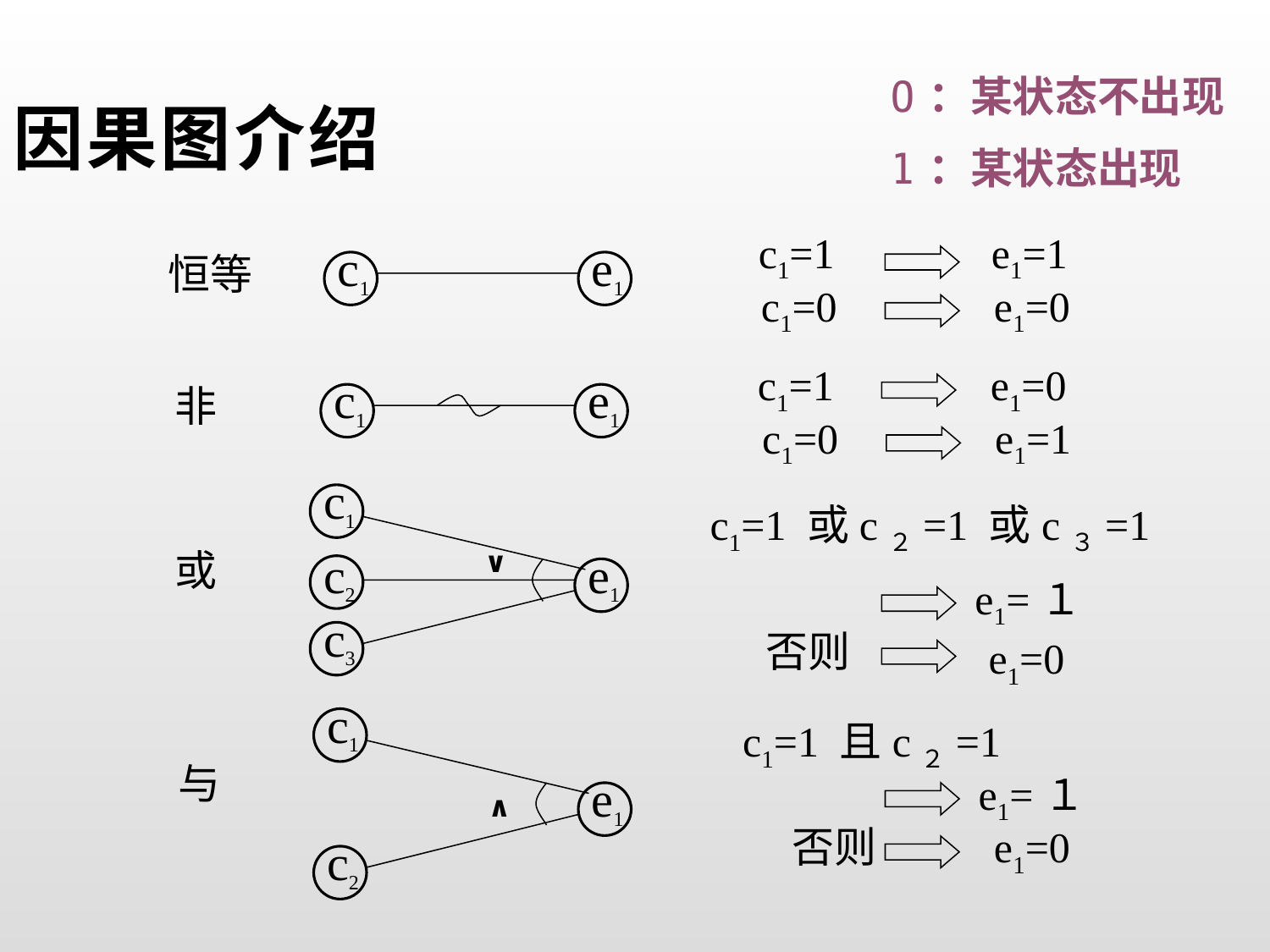

0：某状态不出现
1：某状态出现
因果图介绍
c1=1
e1=1
c1
e1
恒等

c1=0
e1=0

c1=1
e1=0
c1
e1
非

c1=0
e1=1

c1

c1=1 或c２=1 或c３=1

或
c2
∨
e1

e1=１

c3
否则

e1=0

c1

c1=1 且c２=1

与
e1
e1=１
∧

否则
e1=0
c2